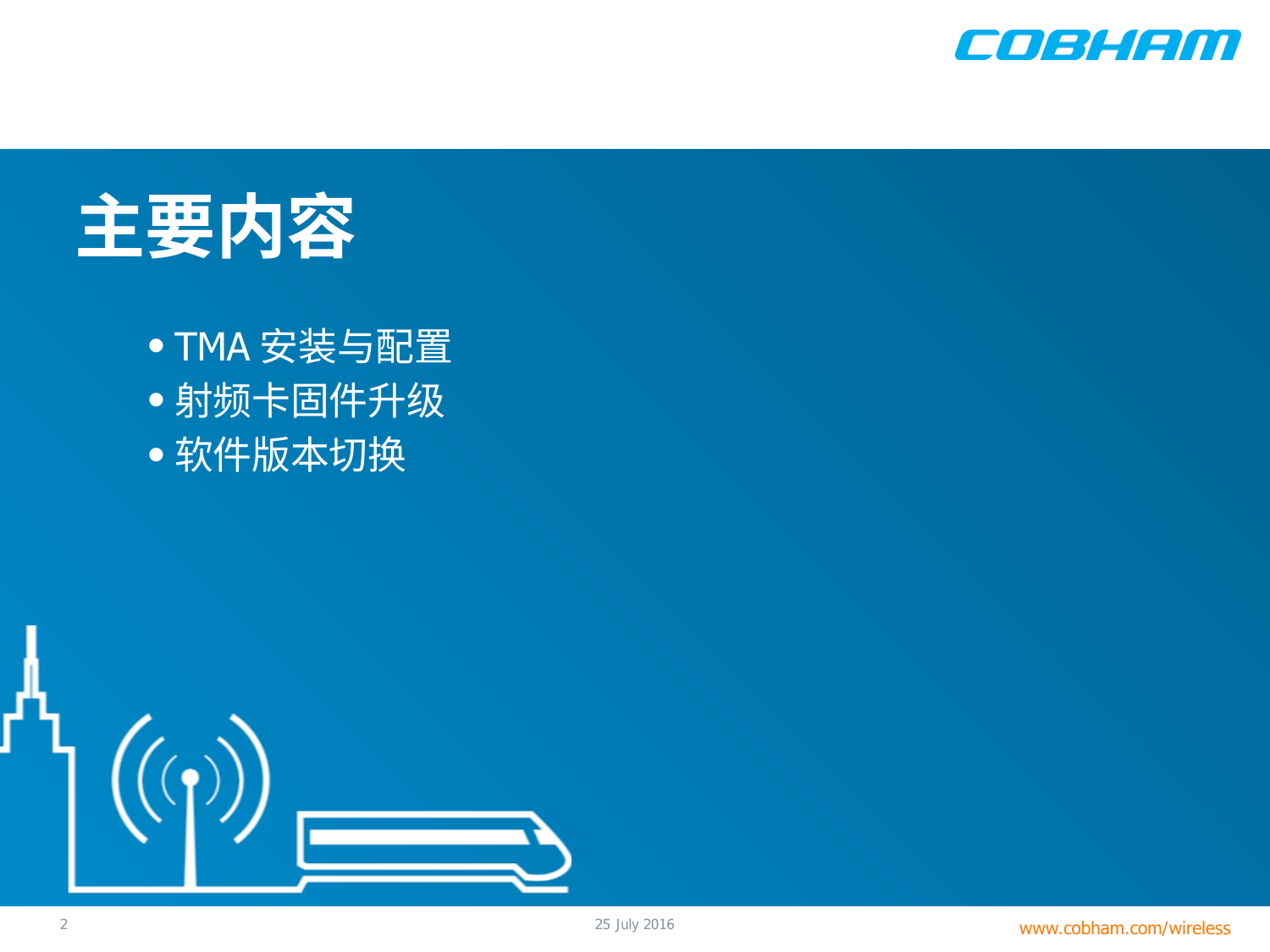

# 主要内容
TMA安装与配置
射频卡固件升级
软件版本切换
2
25 July 2016